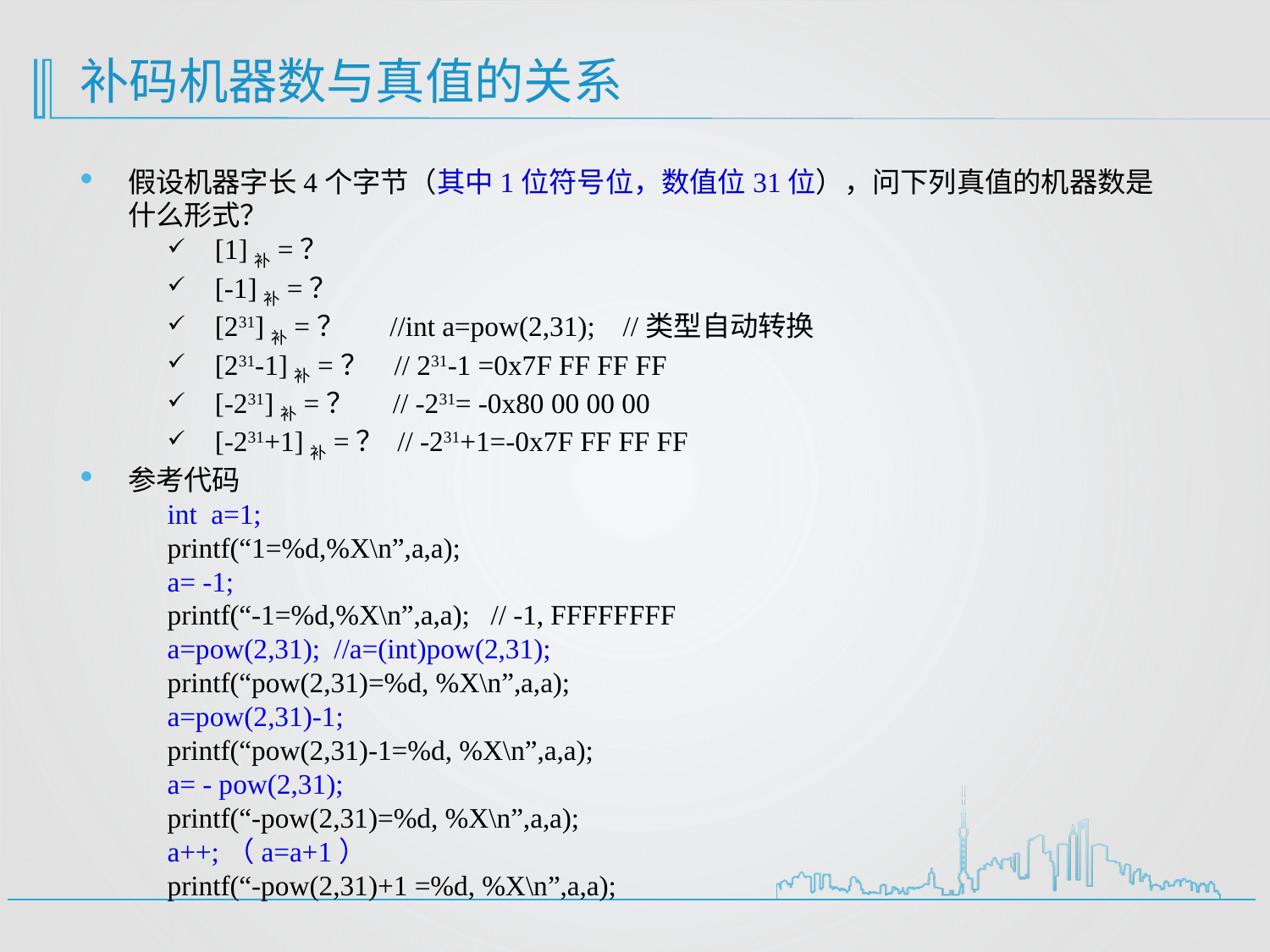

# 补码机器数与真值的关系
假设机器字长4个字节（其中1位符号位，数值位31位），问下列真值的机器数是什么形式？
[1]补=？
[-1]补=？
[231]补=？      //int a=pow(2,31);    //类型自动转换
[231-1]补=？   // 231-1 =0x7F FF FF FF
[-231]补=？     // -231= -0x80 00 00 00
[-231+1]补=？ // -231+1=-0x7F FF FF FF
参考代码
int  a=1;
printf(“1=%d,%X\n”,a,a);
a= -1;
printf(“-1=%d,%X\n”,a,a);   // -1, FFFFFFFF
a=pow(2,31);  //a=(int)pow(2,31);
printf(“pow(2,31)=%d, %X\n”,a,a);
a=pow(2,31)-1;
printf(“pow(2,31)-1=%d, %X\n”,a,a);
a= - pow(2,31);
printf(“-pow(2,31)=%d, %X\n”,a,a);
a++;（a=a+1）
printf(“-pow(2,31)+1 =%d, %X\n”,a,a);